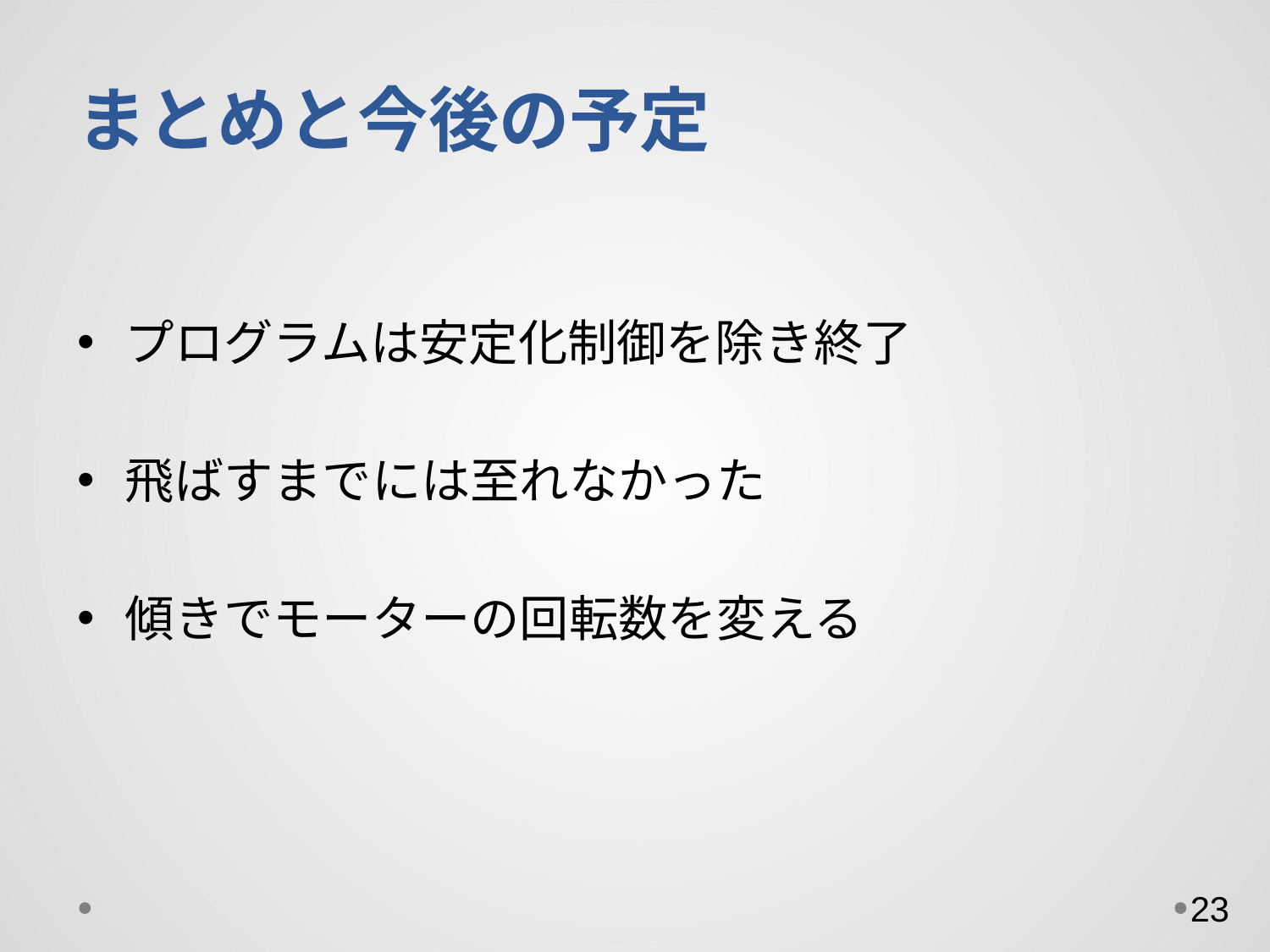

# まとめと今後の予定

プログラムは安定化制御を除き終了

飛ばすまでには至れなかった

傾きでモーターの回転数を変える

23